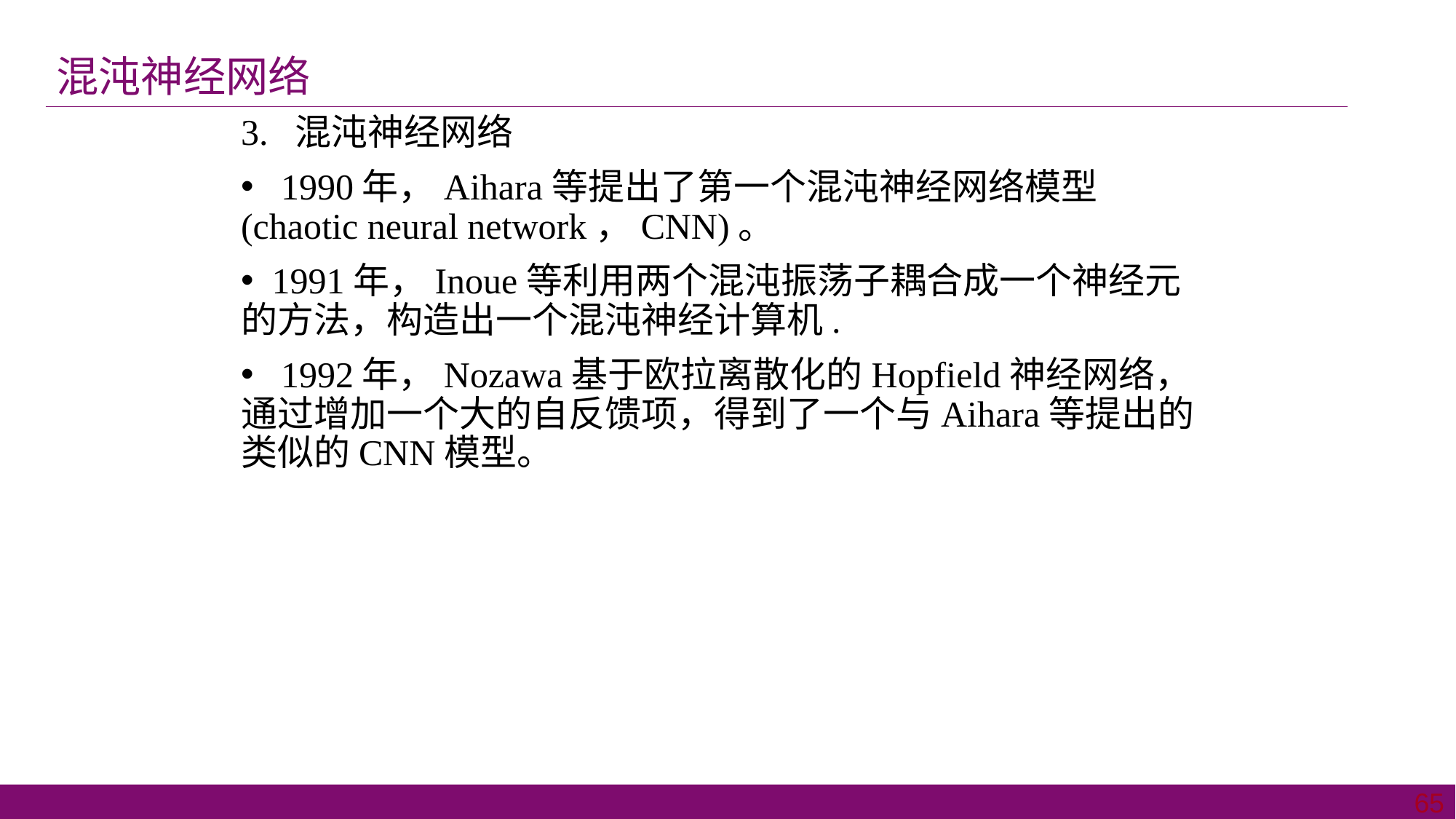

混沌神经网络
3.  混沌神经网络
   1990年，Aihara等提出了第一个混沌神经网络模型(chaotic neural network，CNN)。
  1991年，Inoue等利用两个混沌振荡子耦合成一个神经元的方法，构造出一个混沌神经计算机.
   1992年，Nozawa基于欧拉离散化的Hopfield神经网络，通过增加一个大的自反馈项，得到了一个与Aihara等提出的类似的CNN模型。
65